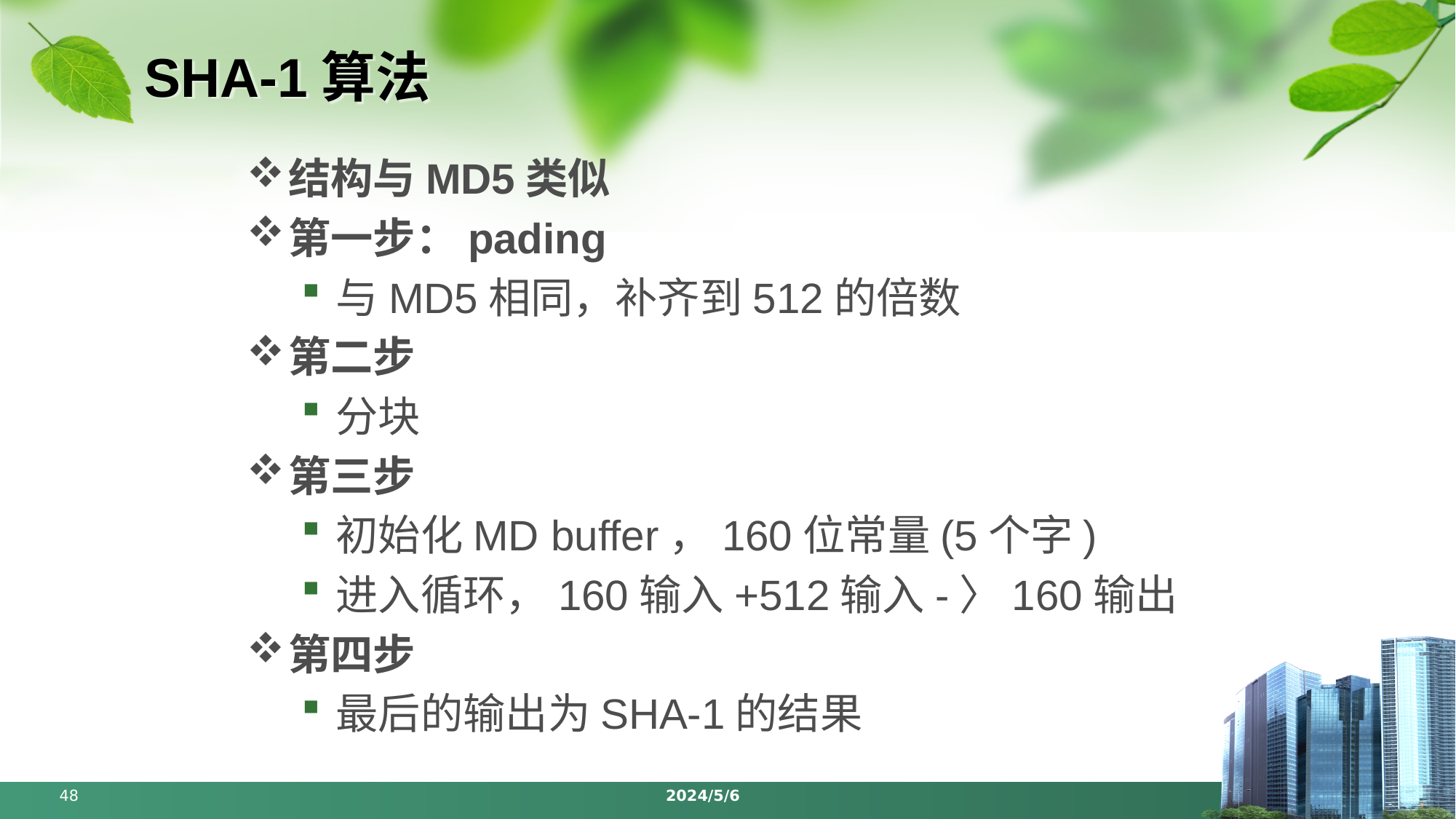

# SHA-1算法
结构与MD5类似
第一步：pading
与MD5相同，补齐到512的倍数
第二步
分块
第三步
初始化MD buffer，160位常量(5个字)
进入循环，160输入+512输入-〉160输出
第四步
最后的输出为SHA-1的结果
48
2024/5/6